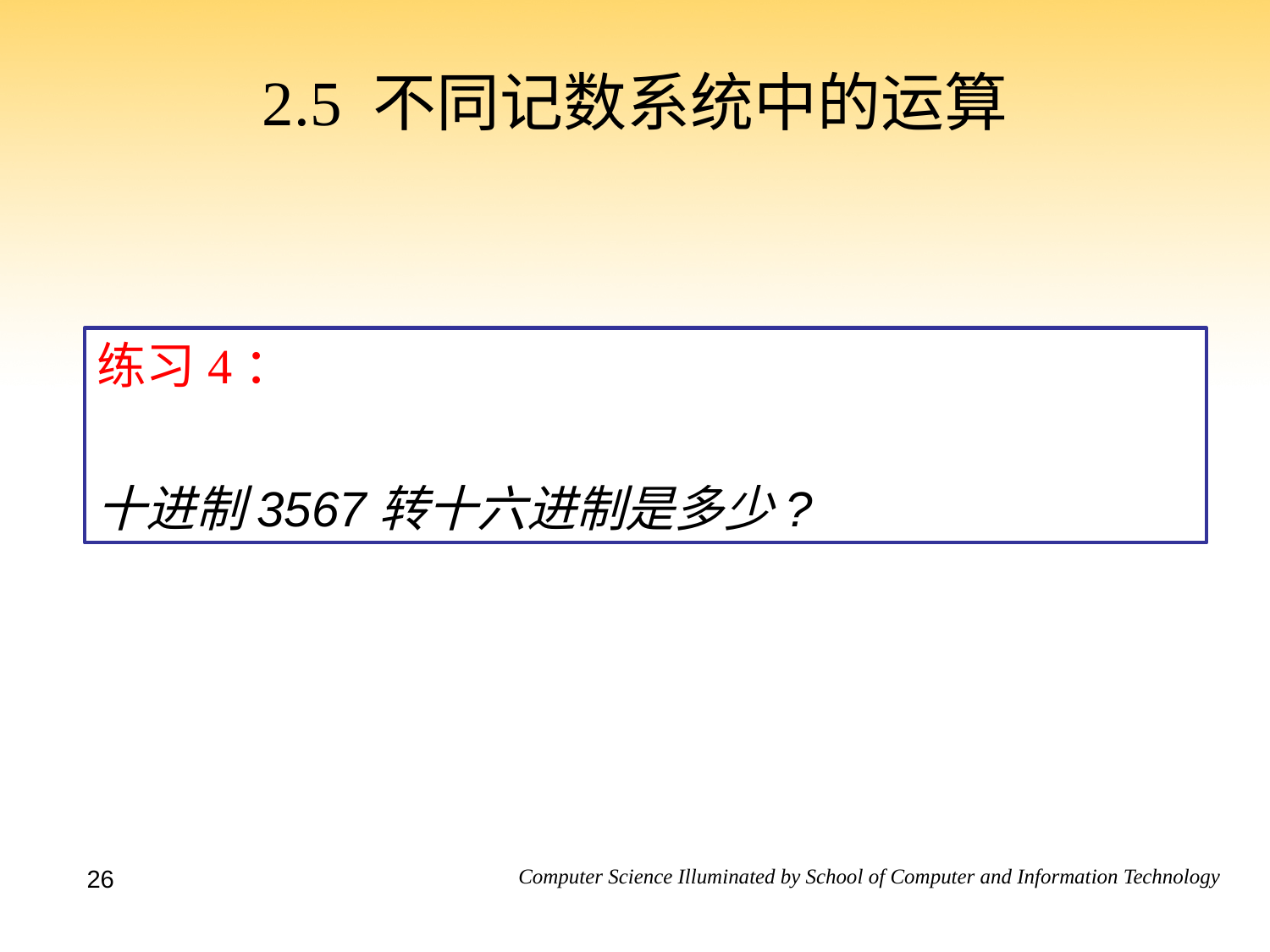

# 2.5 不同记数系统中的运算
练习4：

十进制3567转十六进制是多少?
26
20